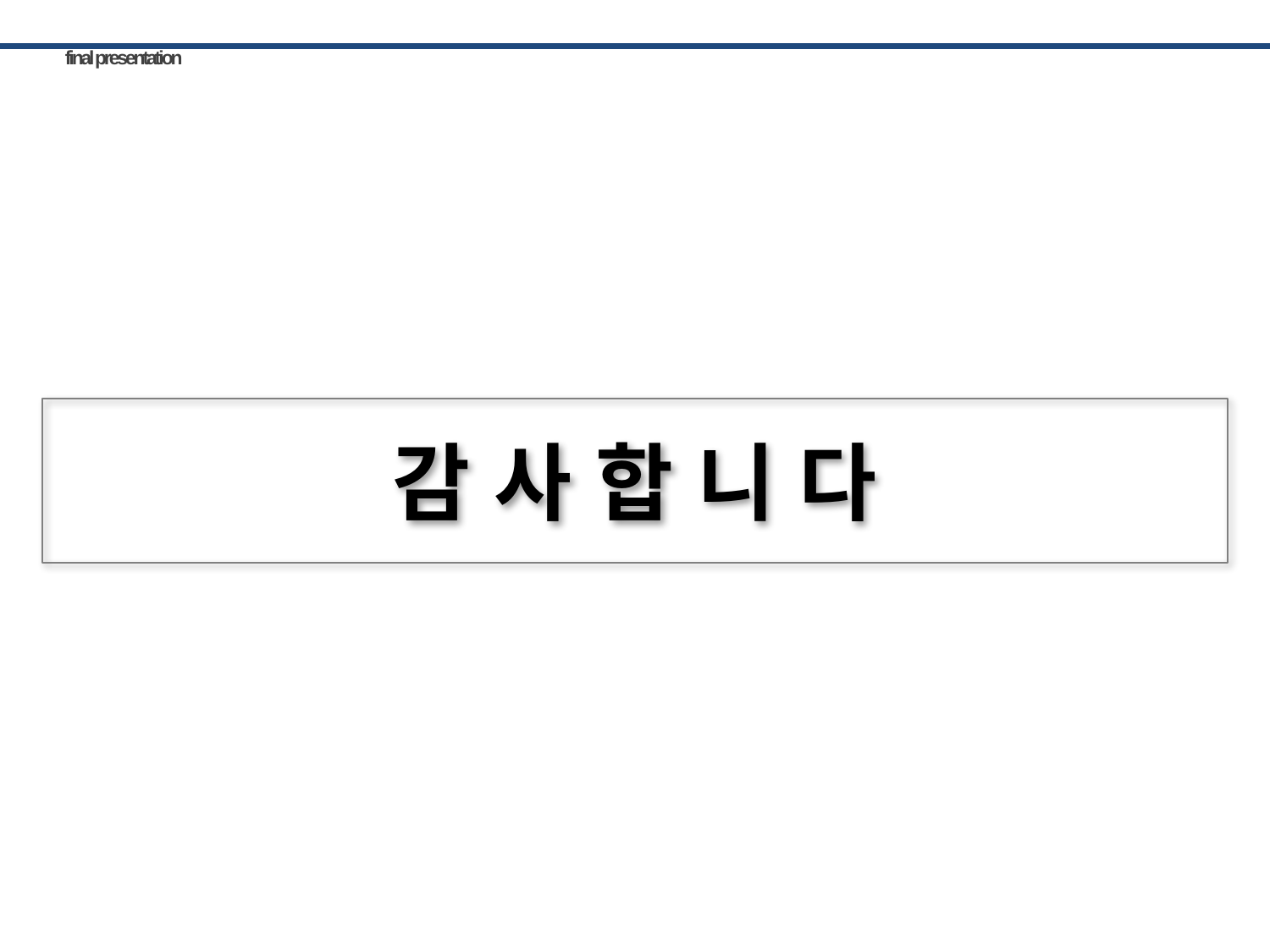

final presentation

감 사 합 니 다
30